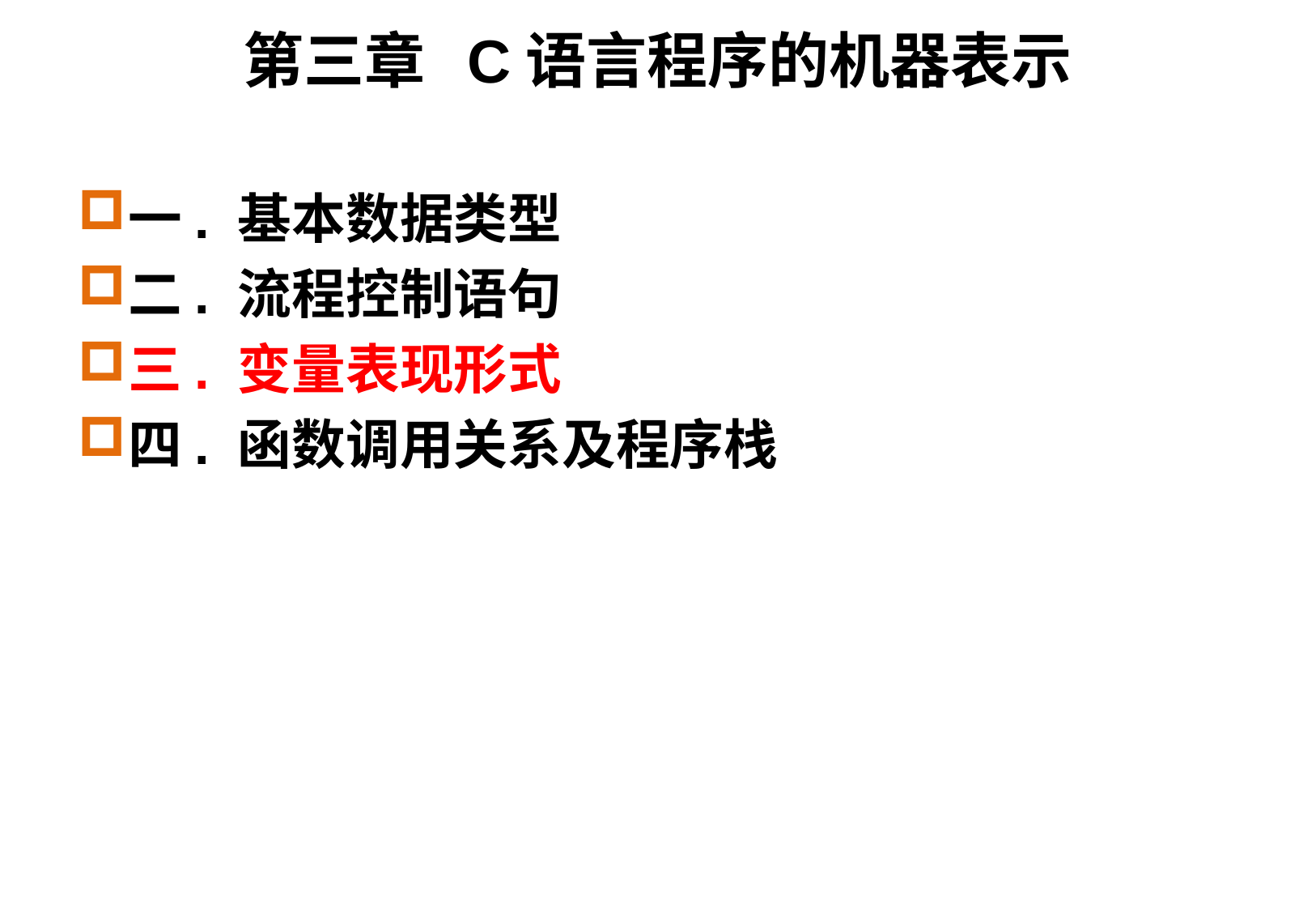

# 第三章  C语言程序的机器表示
一. 基本数据类型
二. 流程控制语句
三. 变量表现形式
四. 函数调用关系及程序栈